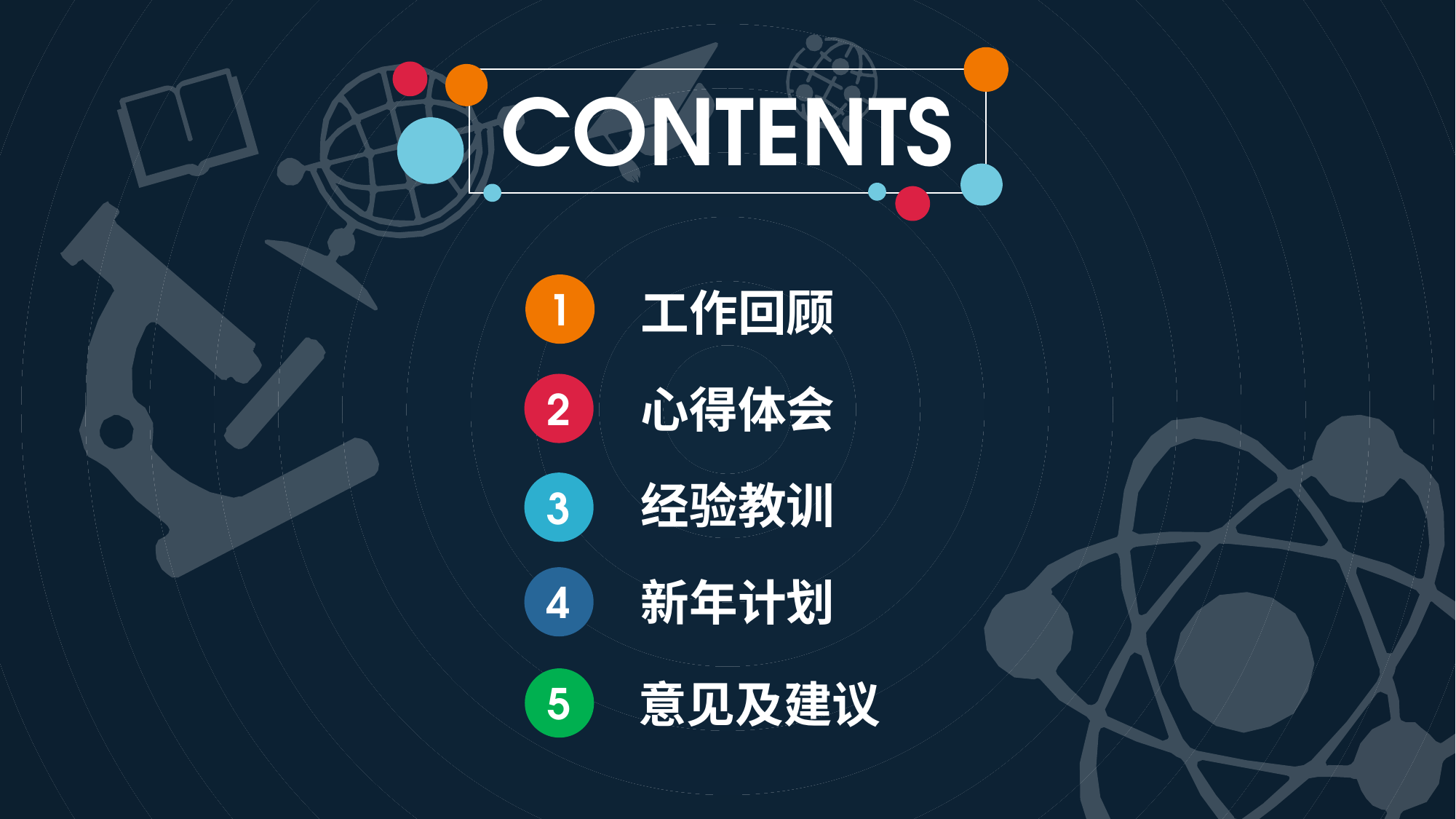

CONTENTS

1
工作回顾
心得体会
2
经验教训
3
新年计划
4
5
意见及建议